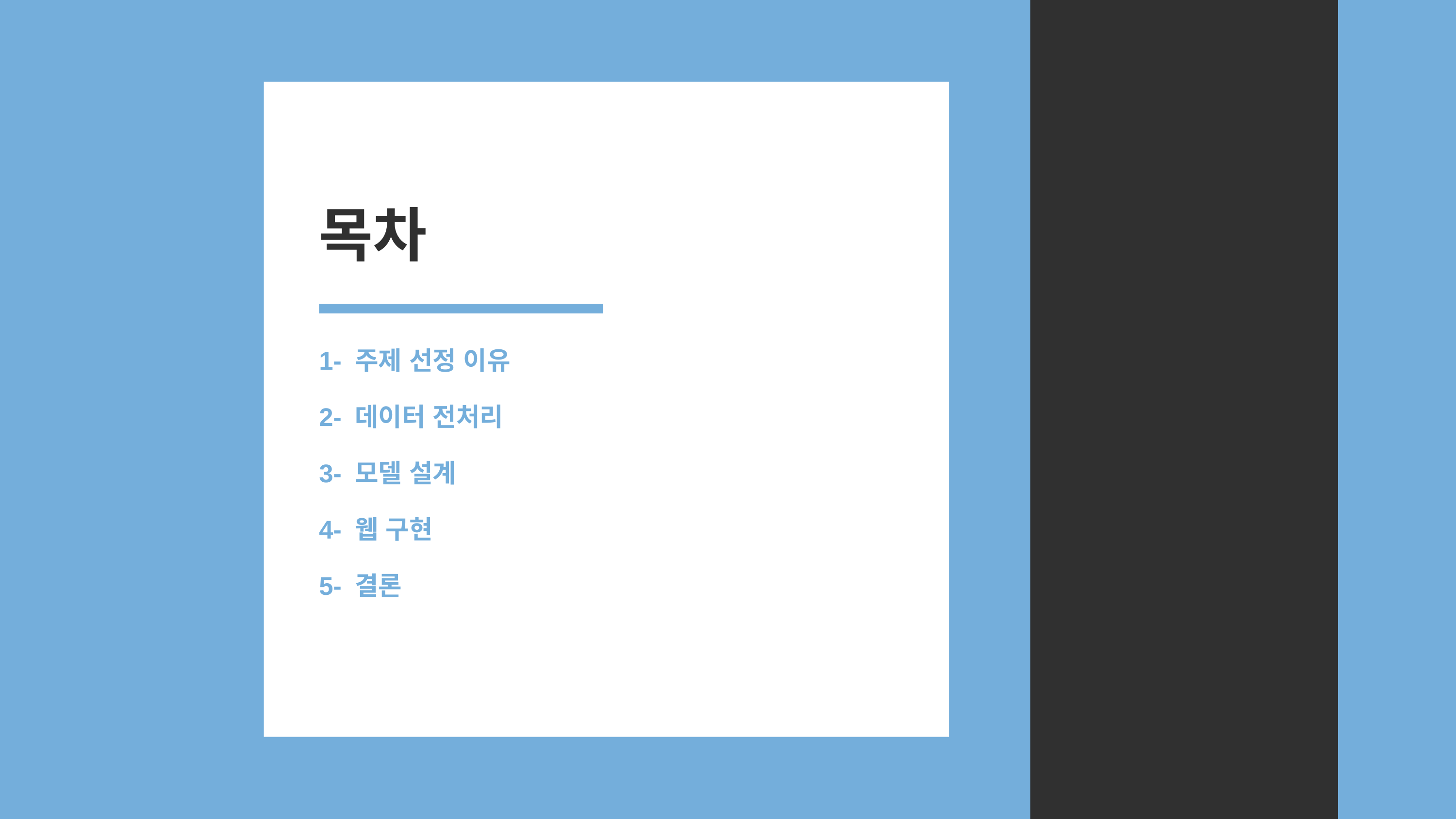

목차

1- 주제 선정 이유

2- 데이터 전처리

3- 모델 설계

4- 웹 구현

5- 결론